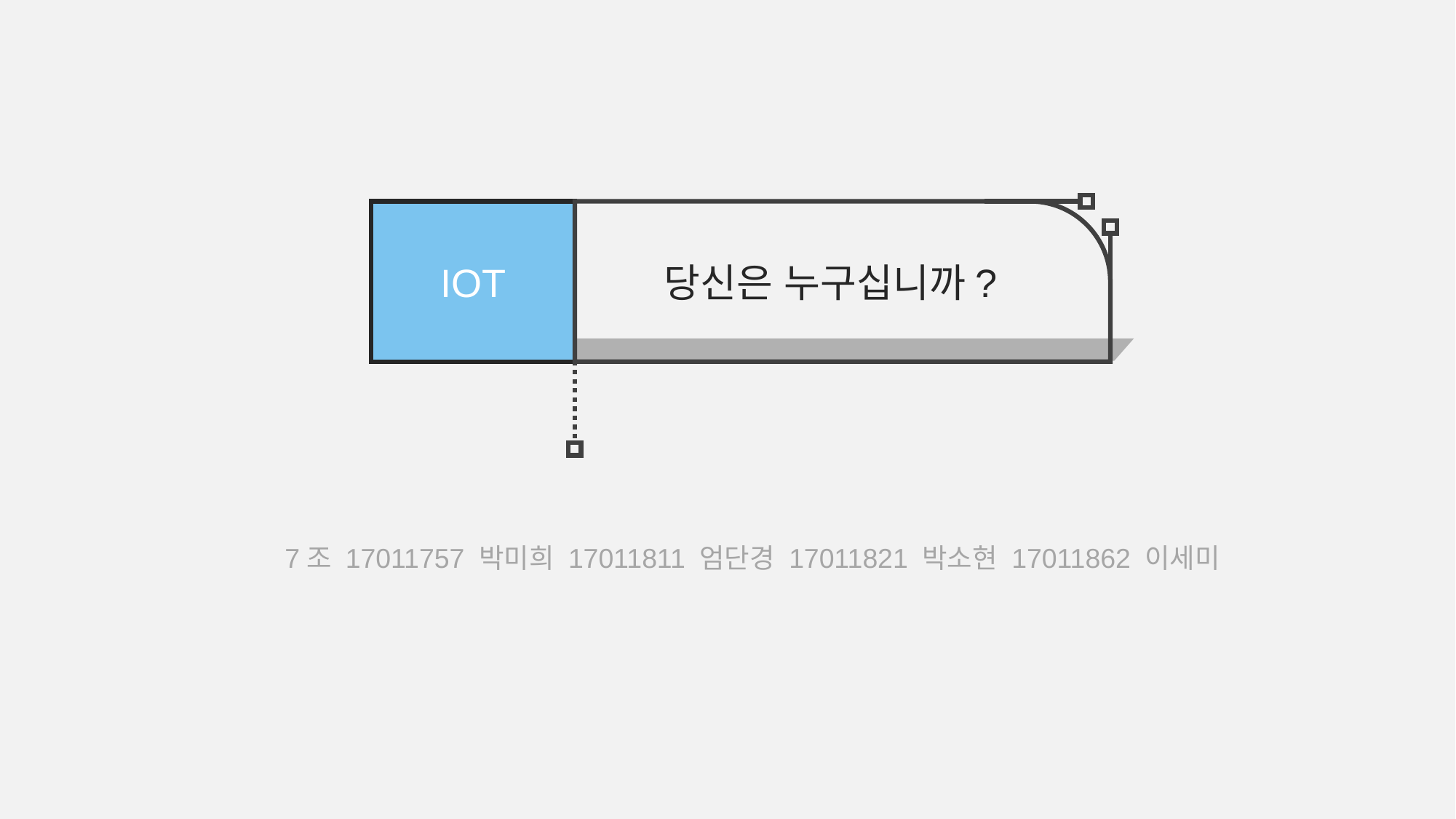

IOT
당신은 누구십니까?

7조 17011757 박미희 17011811 엄단경 17011821 박소현 17011862 이세미